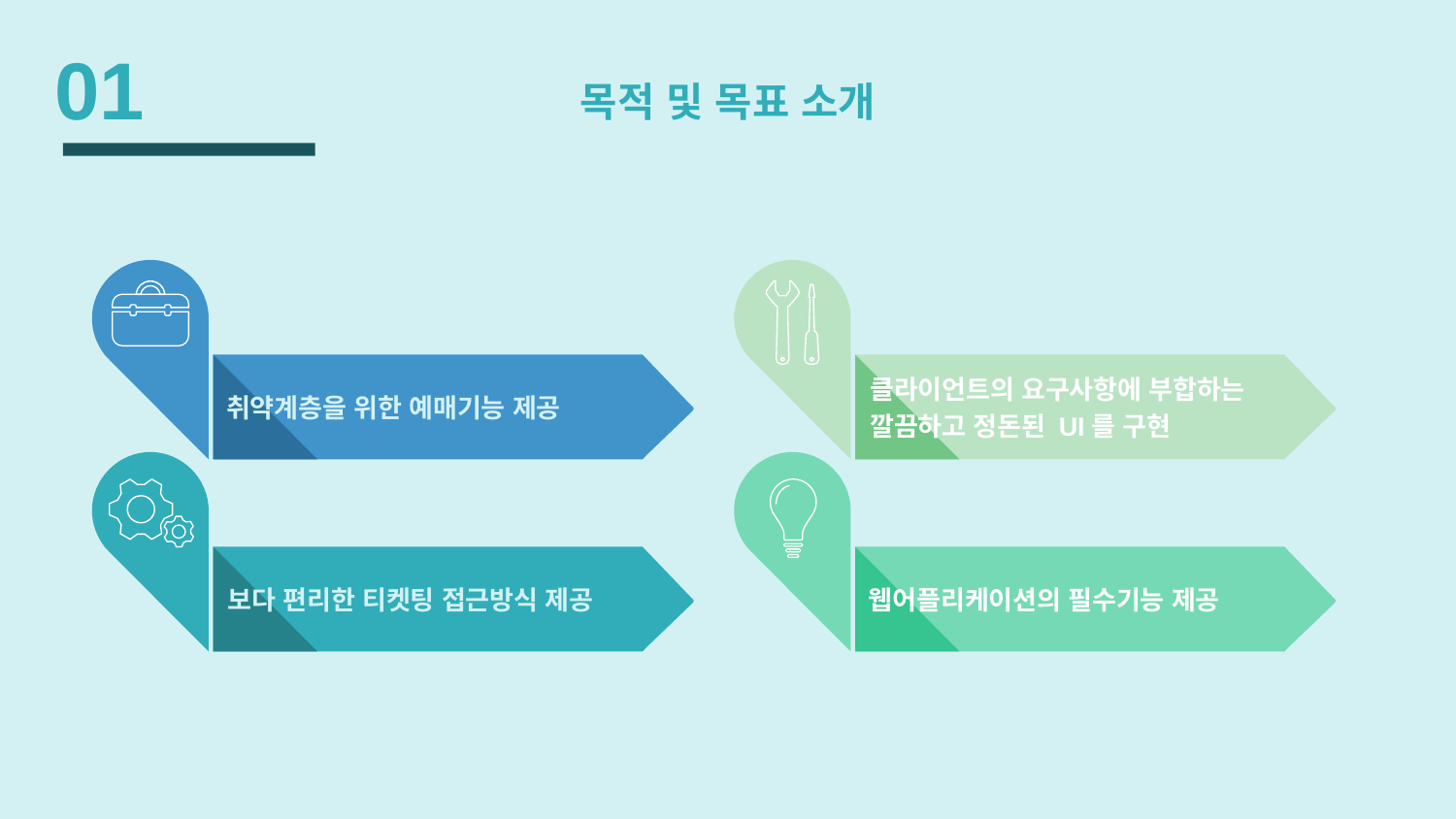

01
# 목적 및 목표 소개

취약계층을 위한 예매기능 제공
클라이언트의 요구사항에 부합하는
깔끔하고 정돈된 UI를 구현
보다 편리한 티켓팅 접근방식 제공
웹어플리케이션의 필수기능 제공